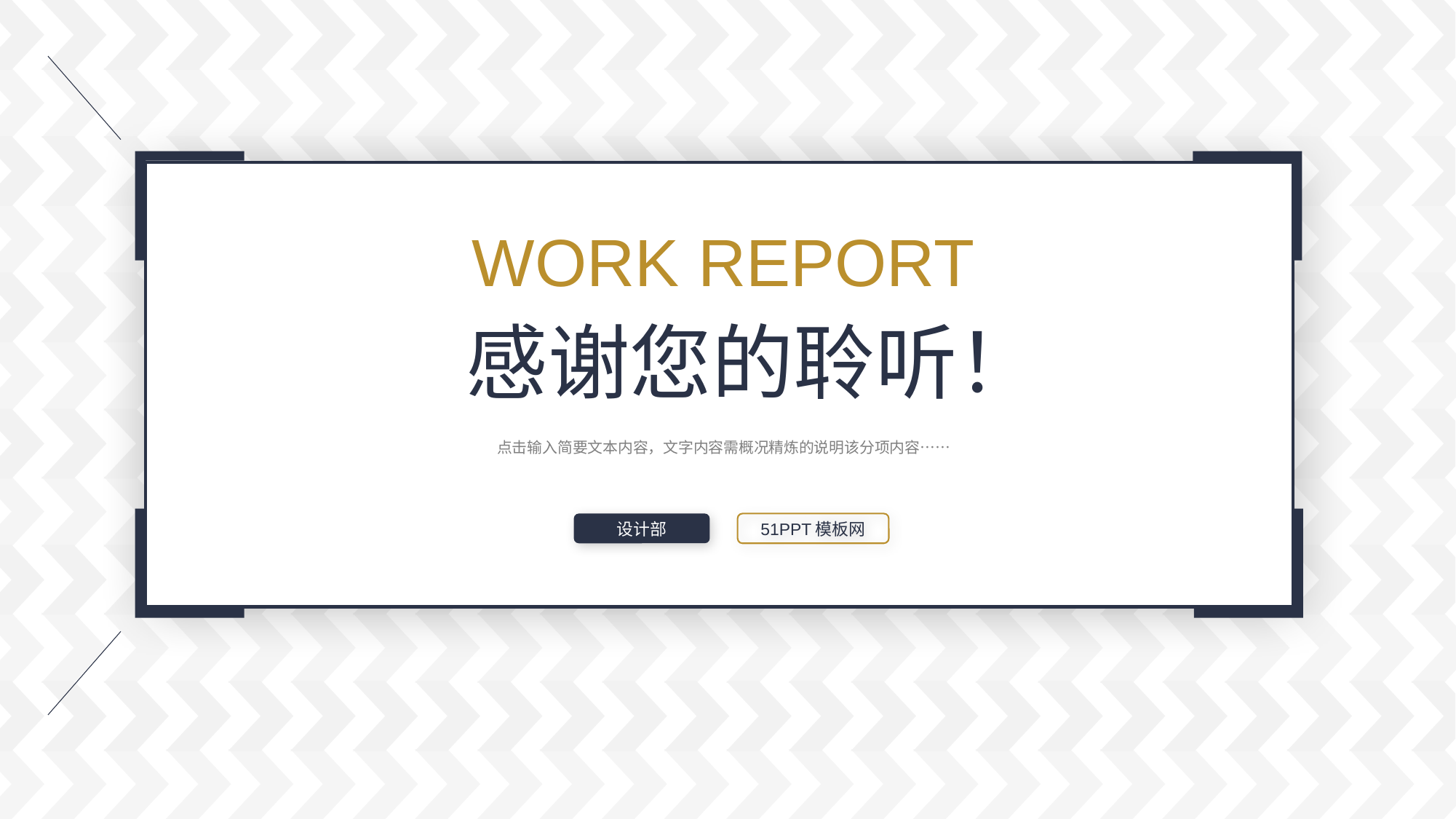

WORK REPORT
感谢您的聆听！
点击输入简要文本内容，文字内容需概况精炼的说明该分项内容……

设计部
51PPT模板网